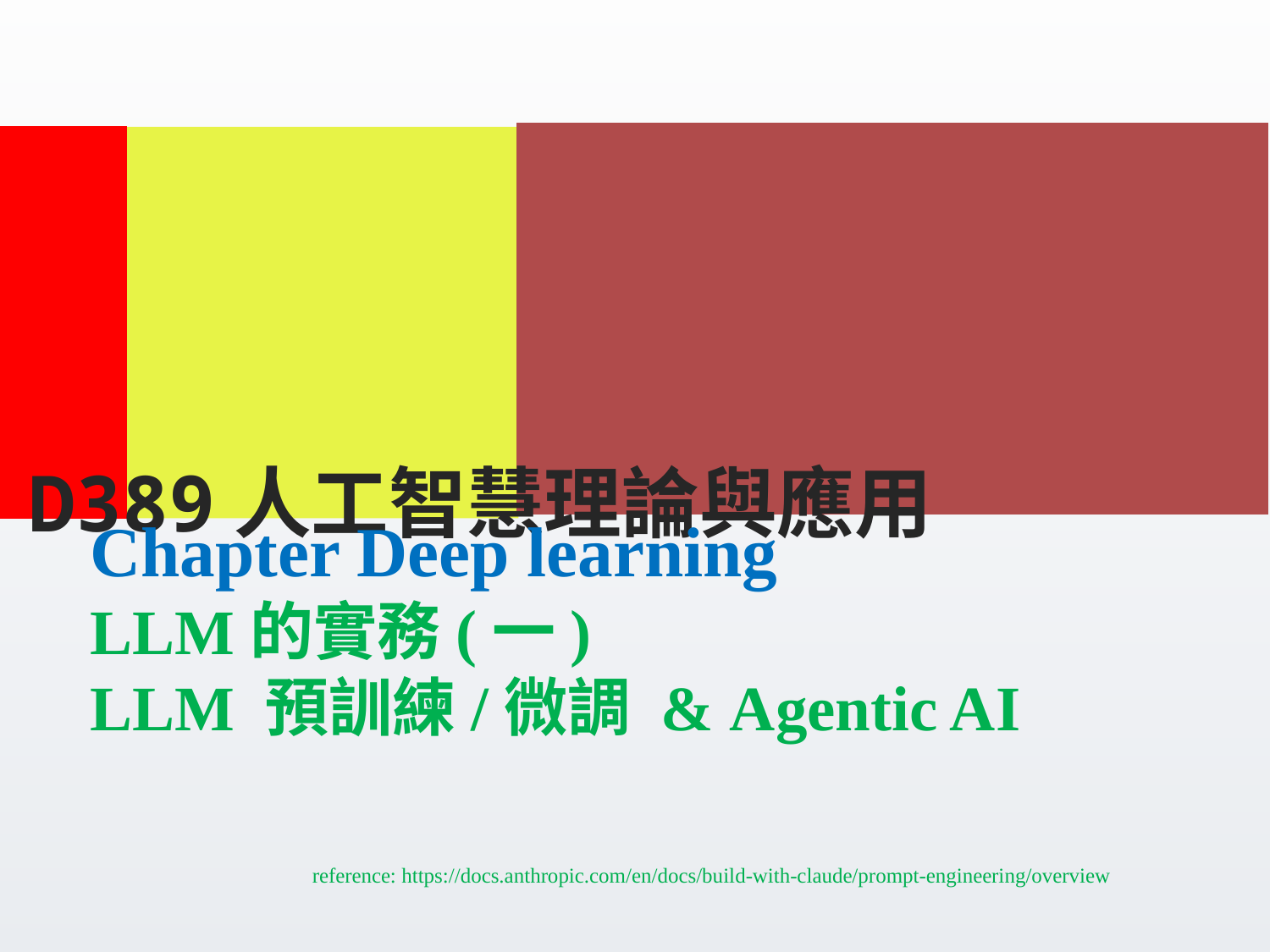

D389人工智慧理論與應用
# Chapter Deep learning LLM的實務(一) LLM 預訓練/微調 & Agentic AI reference: https://docs.anthropic.com/en/docs/build-with-claude/prompt-engineering/overview